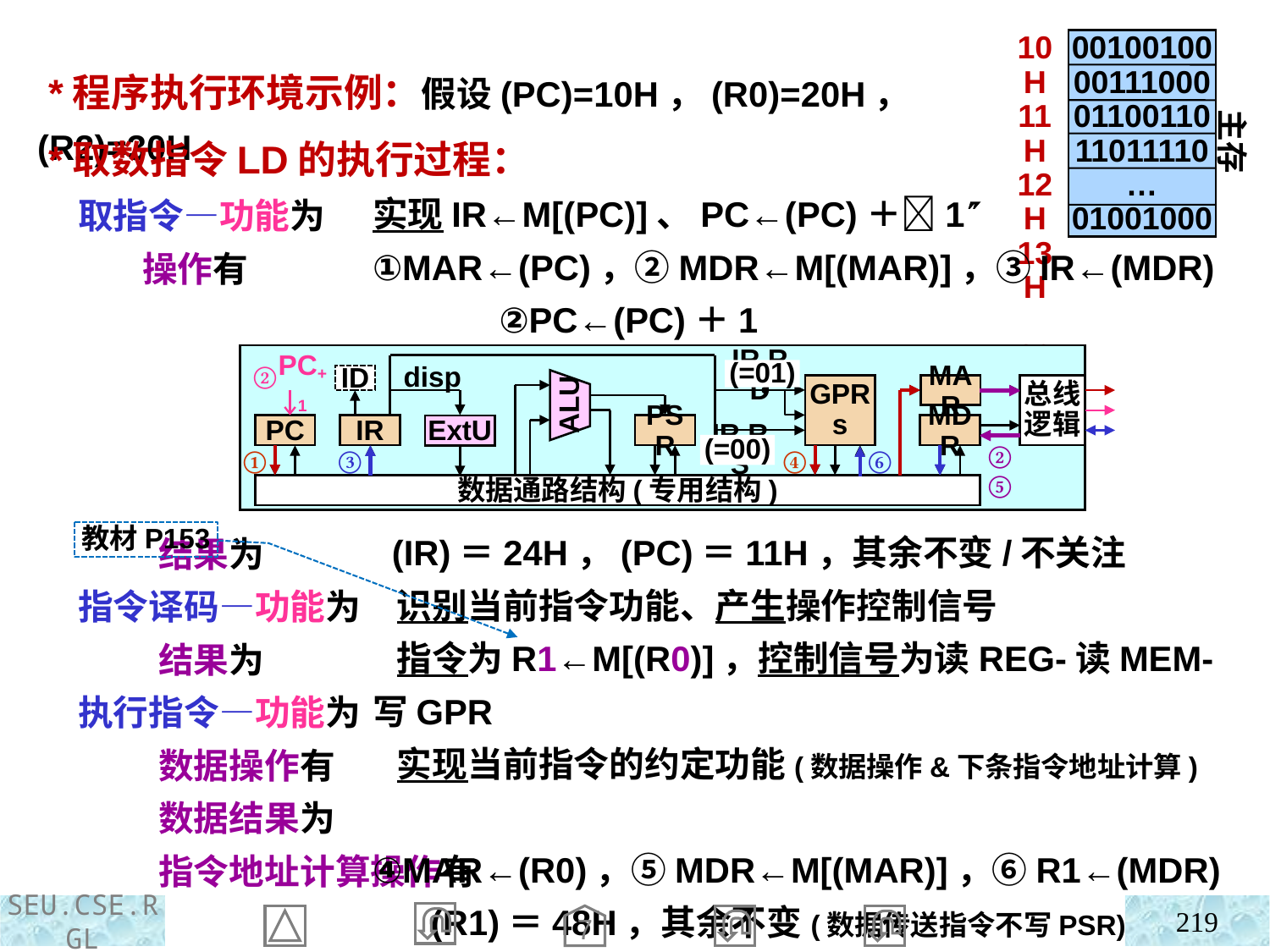

00100100
00111000 01100110
11011110
…
01001000
10H
11H
12H
13H

20H

主存

 *程序执行环境示例：假设(PC)=10H，(R0)=20H，(R2)=30H
 *取数指令LD的执行过程：
    取指令—功能为
            操作有

              结果为
    指令译码—功能为
              结果为
    执行指令—功能为
              数据操作有
              数据结果为
              指令地址计算操作有
实现IR←M[(PC)]、PC←(PC)＋″1″
①MAR←(PC)，②MDR←M[(MAR)]，③IR←(MDR)
             ②PC←(PC)＋1

  (IR)＝24H，(PC)＝11H，其余不变/不关注
  识别当前指令功能、产生操作控制信号
  指令为R1←M[(R0)]，控制信号为读REG-读MEM-写GPR
  实现当前指令的约定功能(数据操作&下条指令地址计算)
      ④MAR←(R0)，⑤MDR←M[(MAR)]，⑥R1←(MDR)
      (R1)＝48H，其余不变(数据传送指令不写PSR)
              无操作(顺序型指令取指时已完成)

IR.RD
ID
disp
GPRs
MAR
总线逻辑
ALU
PSR
PC
IR
MDR
ExtU
IR.RS
数据通路结构(专用结构)
(=01)
(=00)
②
PC+1
②
①
③
④
⑥
⑤
教材P153
219

7